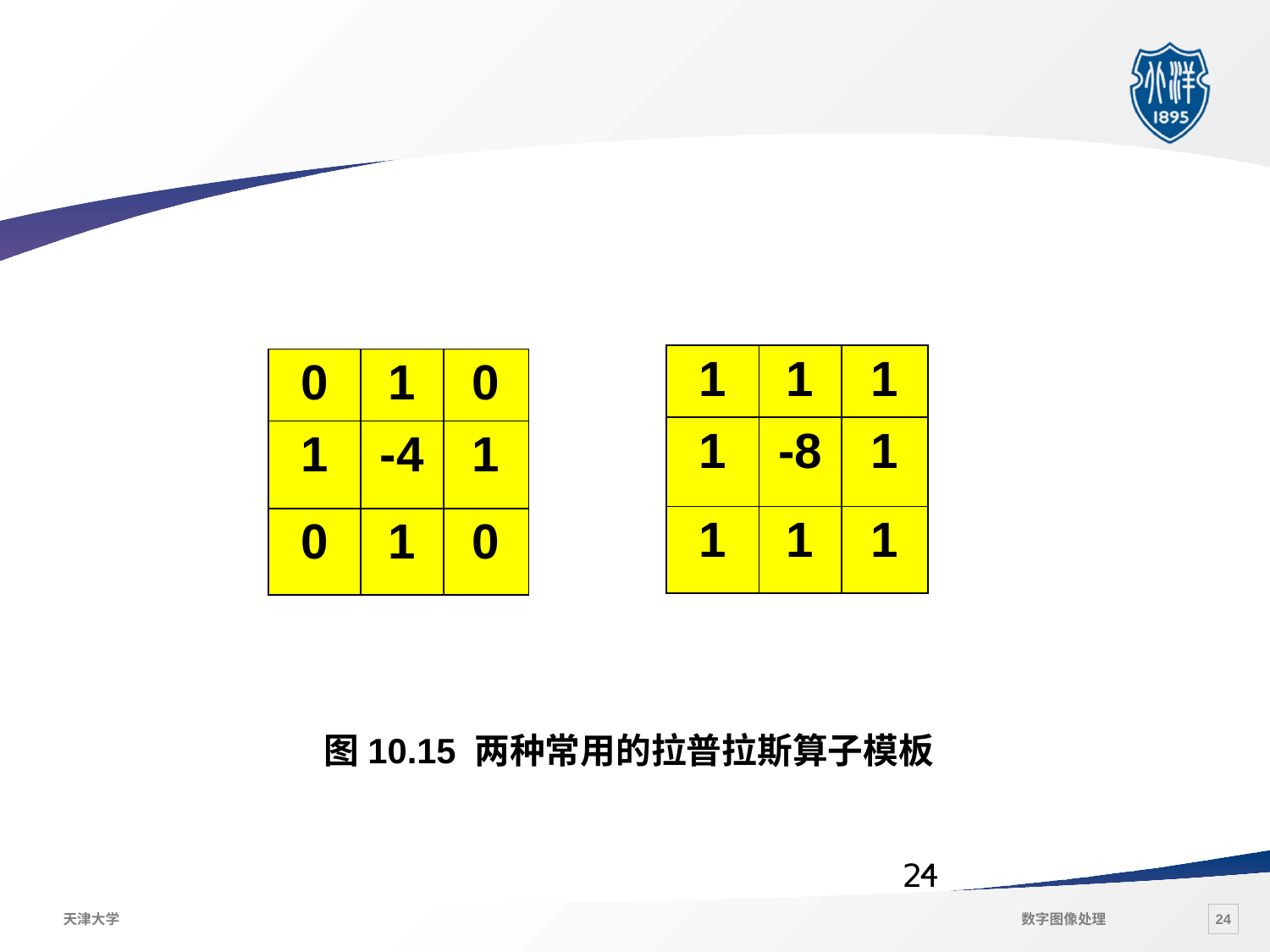

#

| 1 | 1 | 1 |
| --- | --- | --- |
| 1 | -8 | 1 |
| 1 | 1 | 1 |
| 0 | 1 | 0 |
| --- | --- | --- |
| 1 | -4 | 1 |
| 0 | 1 | 0 |
 图10.15 两种常用的拉普拉斯算子模板
24